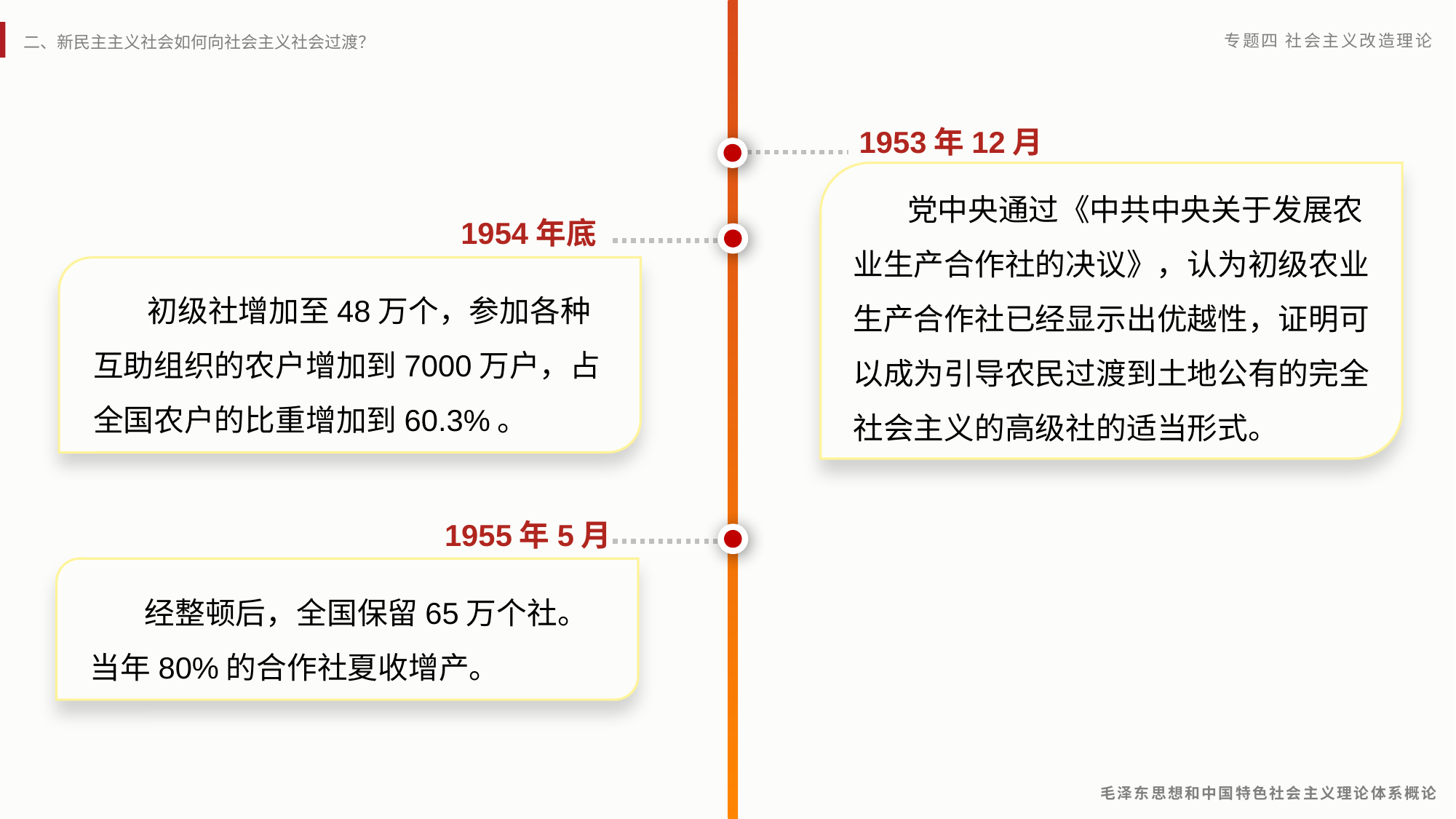

1953年12月

       党中央通过《中共中央关于发展农业生产合作社的决议》，认为初级农业生产合作社已经显示出优越性，证明可以成为引导农民过渡到土地公有的完全社会主义的高级社的适当形式。
1954年底

       初级社增加至48万个，参加各种互助组织的农户增加到7000万户，占全国农户的比重增加到60.3%。
1955年5月

       经整顿后，全国保留65万个社。当年80%的合作社夏收增产。